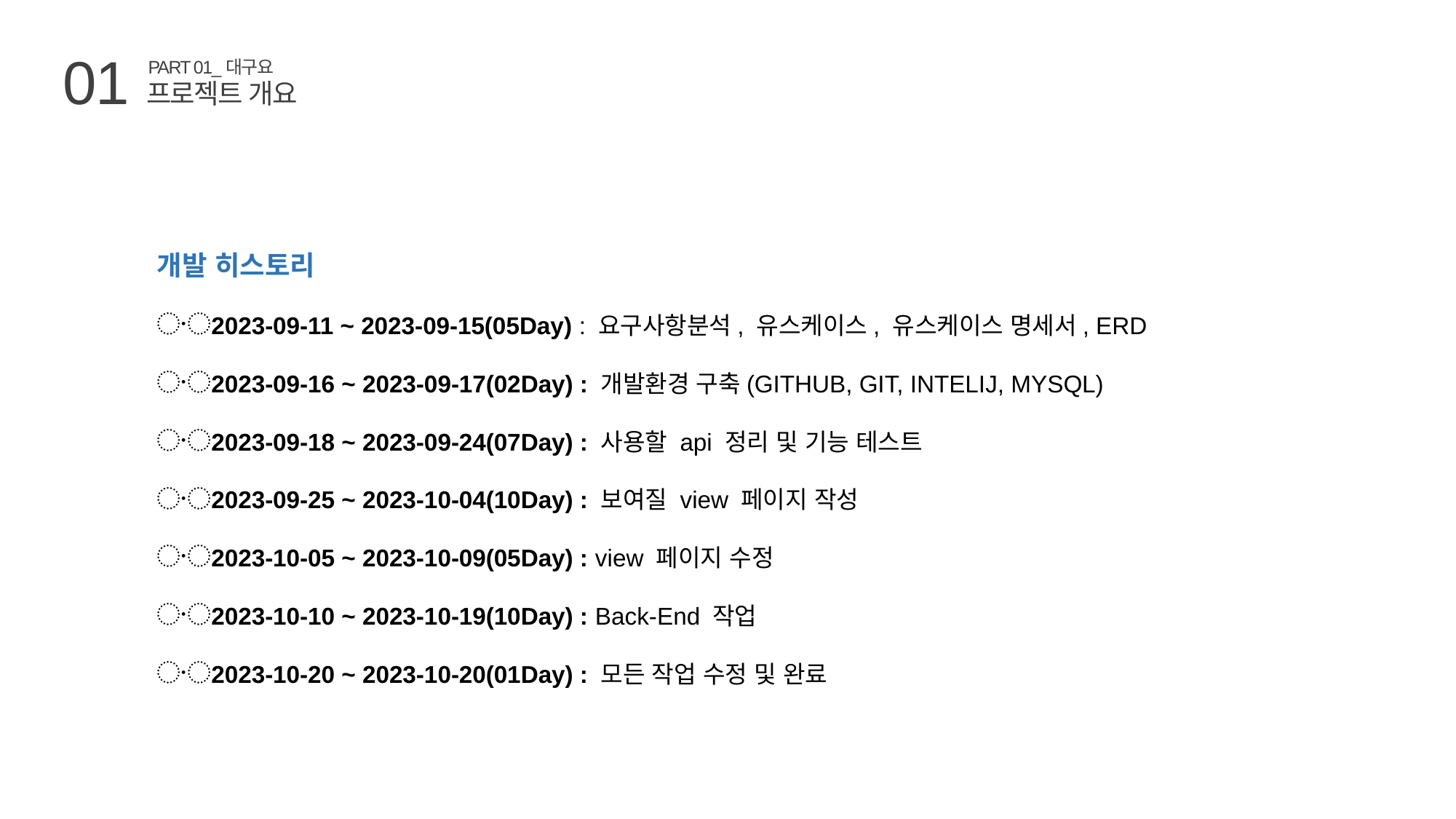

01
PART 01_대구요

프로젝트 개요
개발 히스토리
2023-09-11 ~ 2023-09-15(05Day) : 요구사항분석, 유스케이스, 유스케이스 명세서, ERD
2023-09-16 ~ 2023-09-17(02Day) : 개발환경 구축(GITHUB, GIT, INTELIJ, MYSQL)
2023-09-18 ~ 2023-09-24(07Day) : 사용할 api 정리 및 기능 테스트
2023-09-25 ~ 2023-10-04(10Day) : 보여질 view 페이지 작성
2023-10-05 ~ 2023-10-09(05Day) : view 페이지 수정
2023-10-10 ~ 2023-10-19(10Day) : Back-End 작업
2023-10-20 ~ 2023-10-20(01Day) : 모든 작업 수정 및 완료